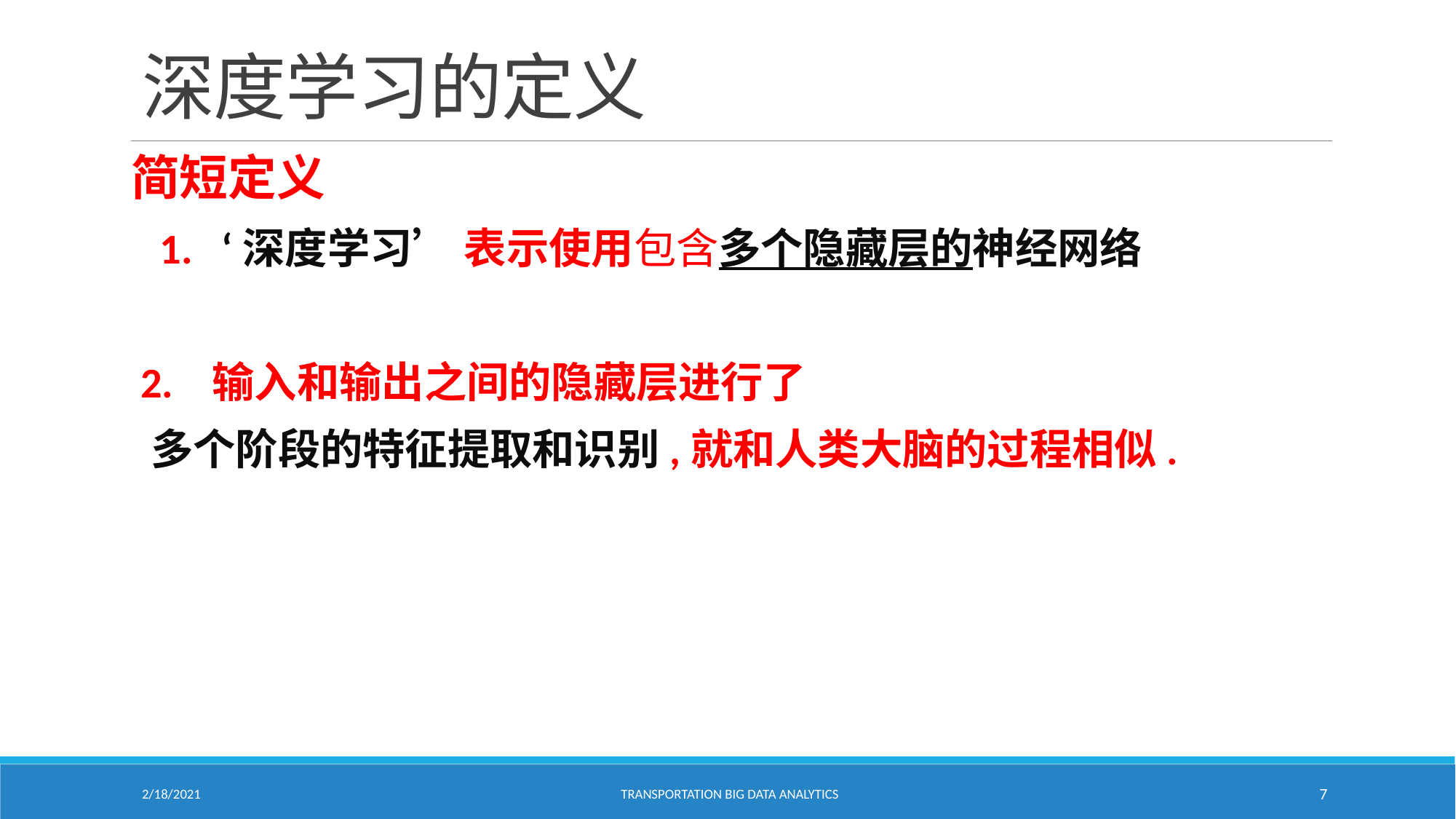

# 深度学习的定义
简短定义
   1.   ‘深度学习’ 表示使用包含多个隐藏层的神经网络

 2.   输入和输出之间的隐藏层进行了
 多个阶段的特征提取和识别,就和人类大脑的过程相似.

2/18/2021
Transportation Big Data Analytics
7